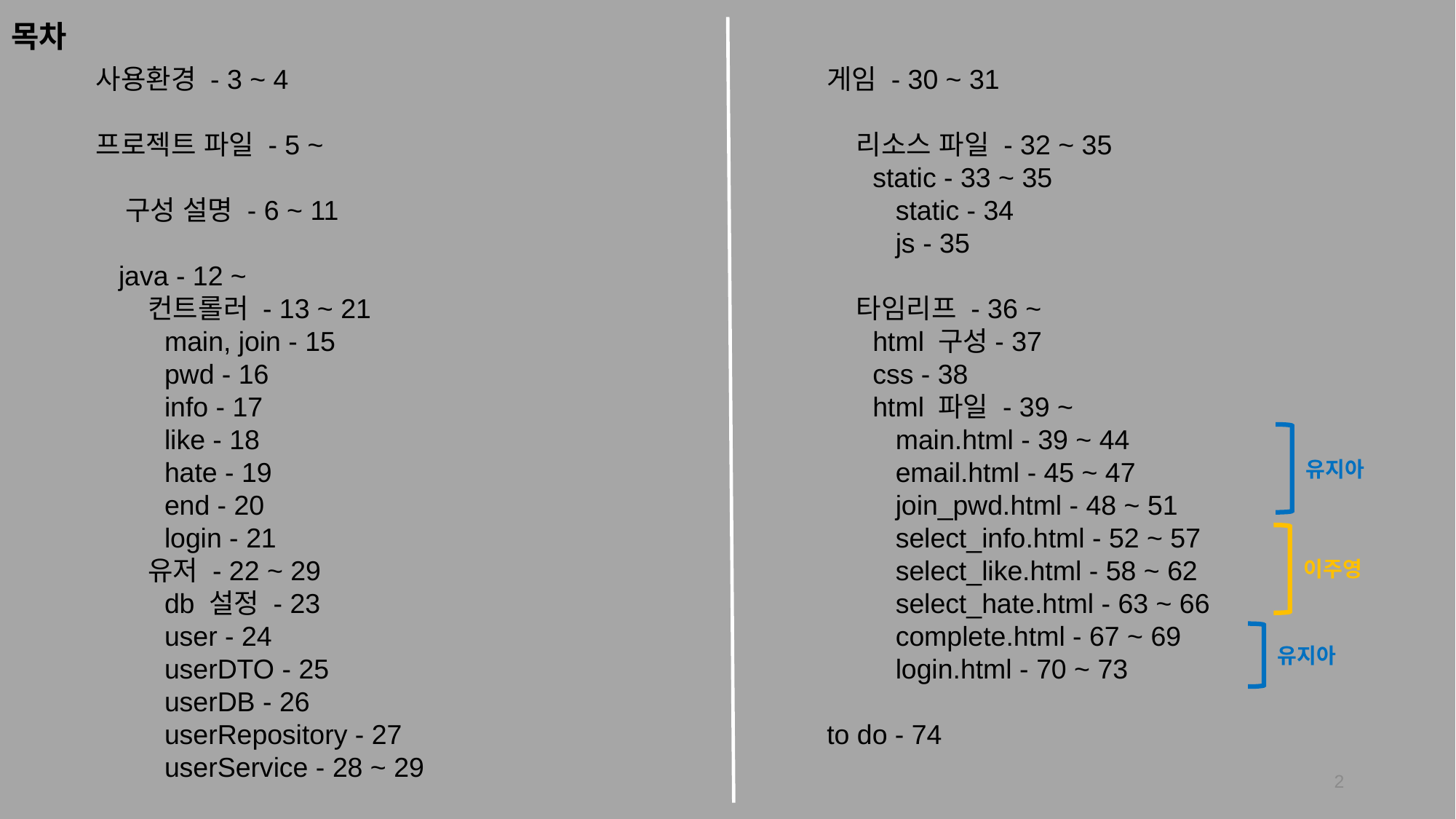

# 목차
사용환경 - 3 ~ 4

프로젝트 파일 - 5 ~

   구성 설명 - 6 ~ 11

   java - 12 ~
      컨트롤러 - 13 ~ 21
         main, join - 15
         pwd - 16
         info - 17
         like - 18
         hate - 19
         end - 20
         login - 21
      유저 - 22 ~ 29
         db 설정 - 23
         user - 24
         userDTO - 25
         userDB - 26
         userRepository - 27
         userService - 28 ~ 29

게임 - 30 ~ 31

   리소스 파일 - 32 ~ 35
      static - 33 ~ 35
         static - 34
         js - 35

   타임리프 - 36 ~
      html 구성- 37
      css - 38
      html 파일 - 39 ~
         main.html - 39 ~ 44
         email.html - 45 ~ 47
         join_pwd.html - 48 ~ 51
         select_info.html - 52 ~ 57
         select_like.html - 58 ~ 62
         select_hate.html - 63 ~ 66
         complete.html - 67 ~ 69
         login.html - 70 ~ 73

to do - 74

유지아

이주영

유지아
2